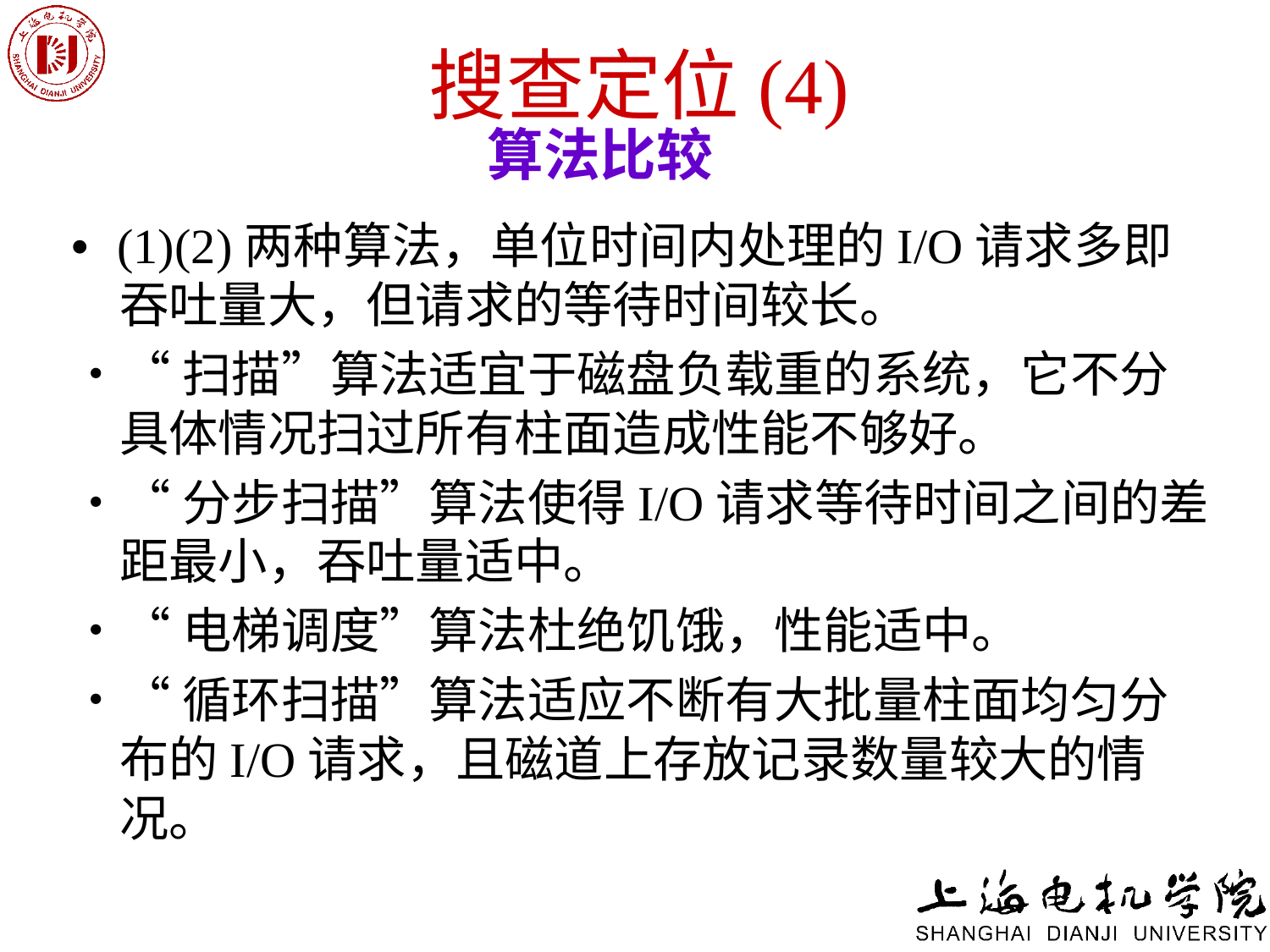

# 搜查定位(4)
算法比较
•  (1)(2)两种算法，单位时间内处理的I/O请求多即吞吐量大，但请求的等待时间较长。
•“扫描”算法适宜于磁盘负载重的系统，它不分具体情况扫过所有柱面造成性能不够好。
•“分步扫描”算法使得I/O请求等待时间之间的差距最小，吞吐量适中。
•“电梯调度”算法杜绝饥饿，性能适中。
•“循环扫描”算法适应不断有大批量柱面均匀分布的I/O请求，且磁道上存放记录数量较大的情况。